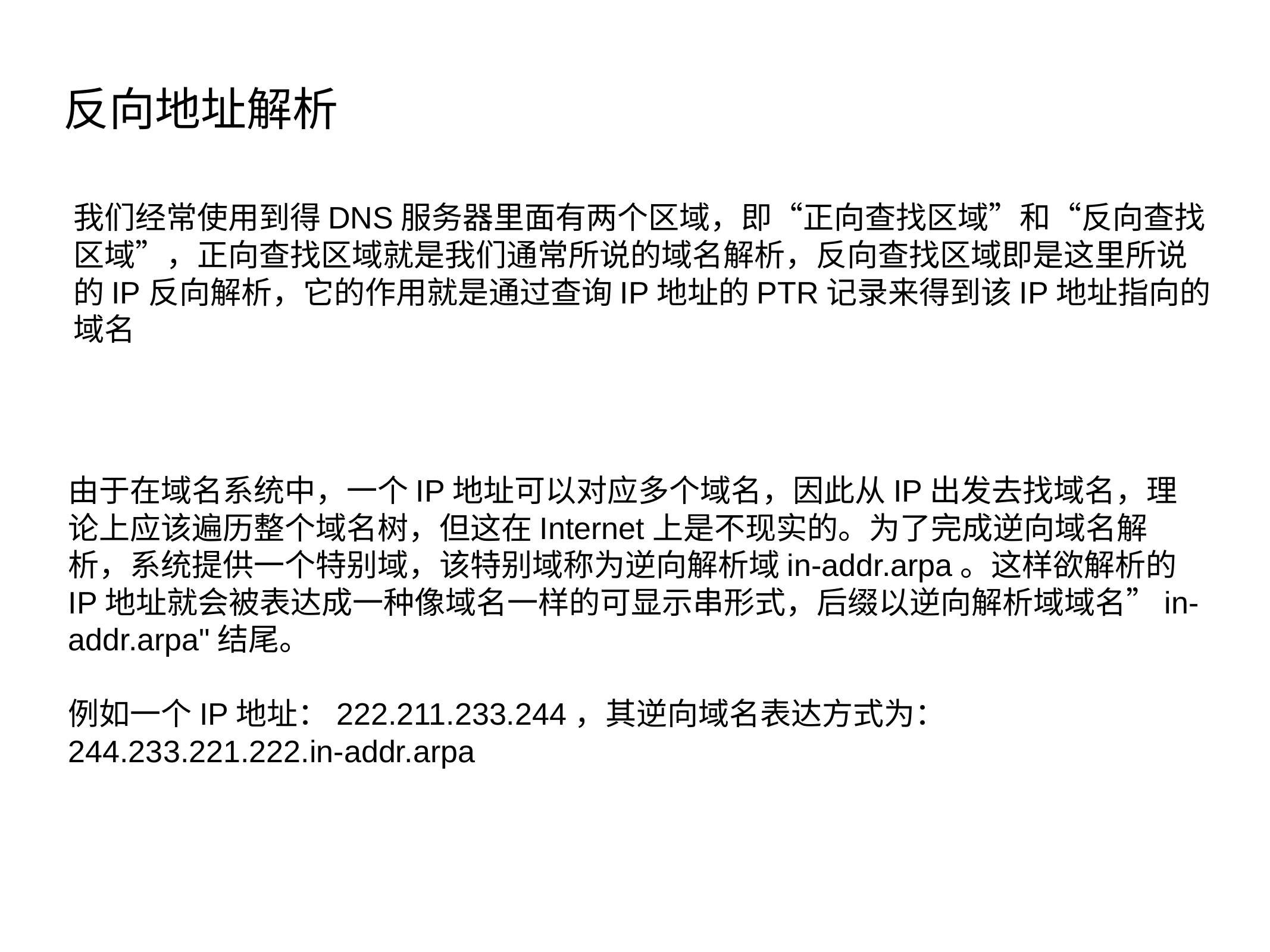

反向地址解析
我们经常使用到得DNS服务器里面有两个区域，即“正向查找区域”和“反向查找区域”，正向查找区域就是我们通常所说的域名解析，反向查找区域即是这里所说的IP反向解析，它的作用就是通过查询IP地址的PTR记录来得到该IP地址指向的域名
由于在域名系统中，一个IP地址可以对应多个域名，因此从IP出发去找域名，理论上应该遍历整个域名树，但这在Internet上是不现实的。为了完成逆向域名解析，系统提供一个特别域，该特别域称为逆向解析域in-addr.arpa。这样欲解析的IP地址就会被表达成一种像域名一样的可显示串形式，后缀以逆向解析域域名”in-addr.arpa"结尾。

例如一个IP地址：222.211.233.244，其逆向域名表达方式为：244.233.221.222.in-addr.arpa